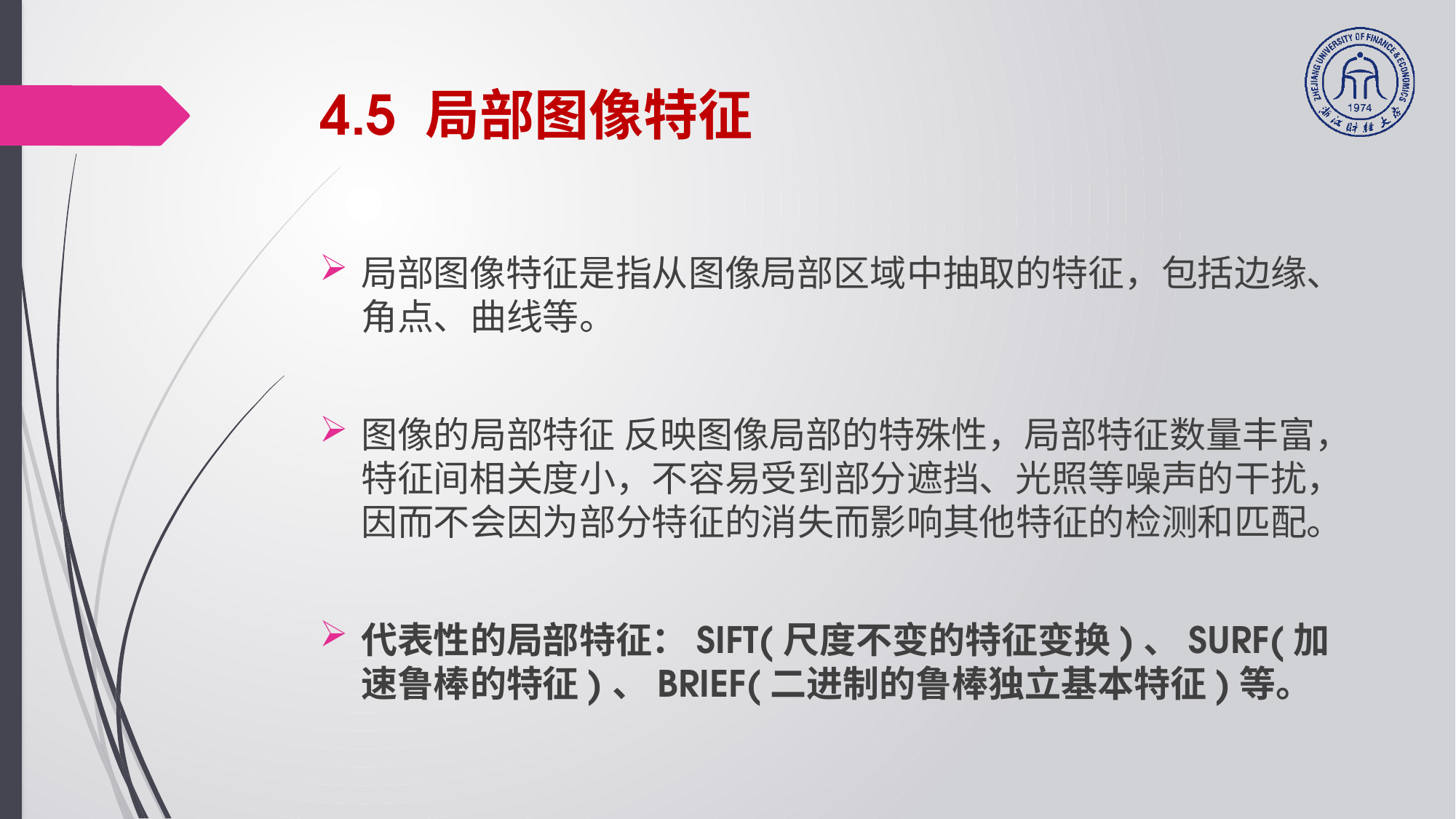

# 4.5 局部图像特征
局部图像特征是指从图像局部区域中抽取的特征，包括边缘、角点、曲线等。

图像的局部特征 反映图像局部的特殊性，局部特征数量丰富，特征间相关度小，不容易受到部分遮挡、光照等噪声的干扰，因而不会因为部分特征的消失而影响其他特征的检测和匹配。

代表性的局部特征：SIFT(尺度不变的特征变换)、SURF(加速鲁棒的特征)、BRIEF(二进制的鲁棒独立基本特征)等。